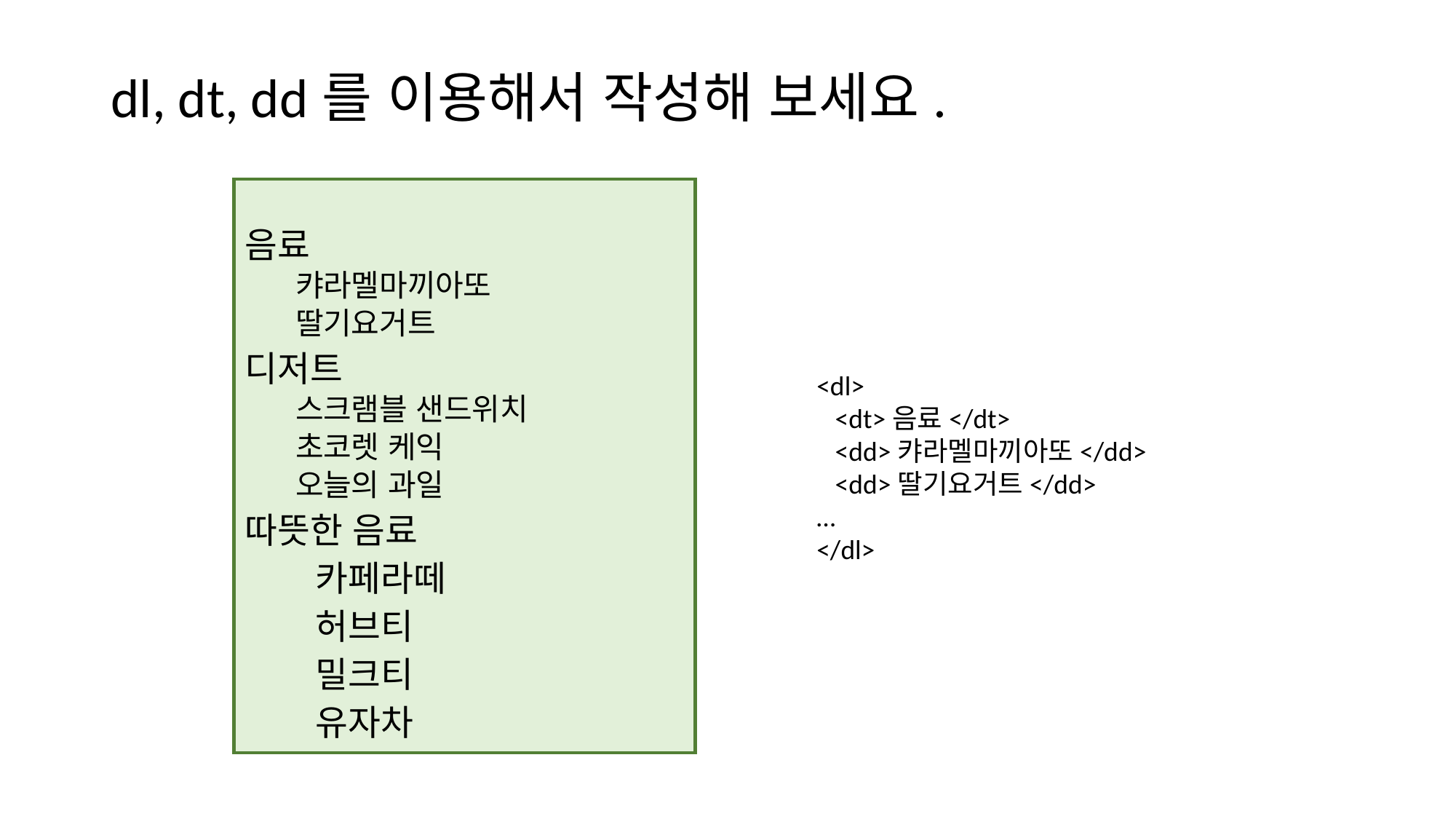

# dl, dt, dd를 이용해서 작성해 보세요.

음료
캬라멜마끼아또
딸기요거트
디저트
스크램블 샌드위치
초코렛 케익
오늘의 과일
따뜻한 음료
	카페라떼
	허브티
	밀크티
	유자차
<dl>
   <dt>음료</dt>
   <dd>캬라멜마끼아또</dd>
   <dd>딸기요거트</dd>
…
</dl>